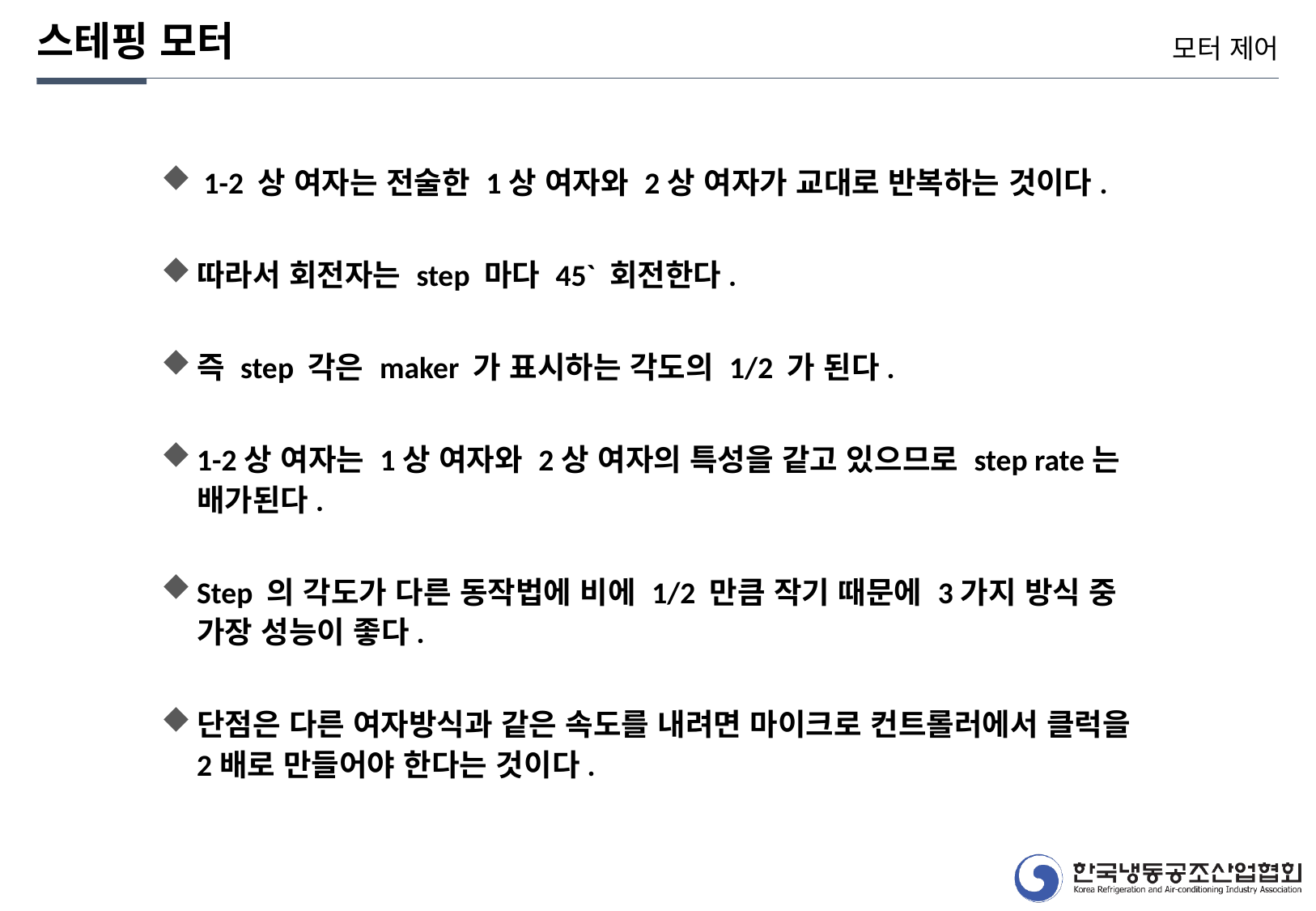

스테핑 모터
모터 제어
 1-2 상 여자는 전술한 1상 여자와 2상 여자가 교대로 반복하는 것이다.

따라서 회전자는 step 마다 45` 회전한다.

즉 step 각은 maker 가 표시하는 각도의 1/2 가 된다.

1-2상 여자는 1상 여자와 2상 여자의 특성을 같고 있으므로 step rate는 배가된다.

Step 의 각도가 다른 동작법에 비에 1/2 만큼 작기 때문에 3가지 방식 중 가장 성능이 좋다.

단점은 다른 여자방식과 같은 속도를 내려면 마이크로 컨트롤러에서 클럭을 2배로 만들어야 한다는 것이다.